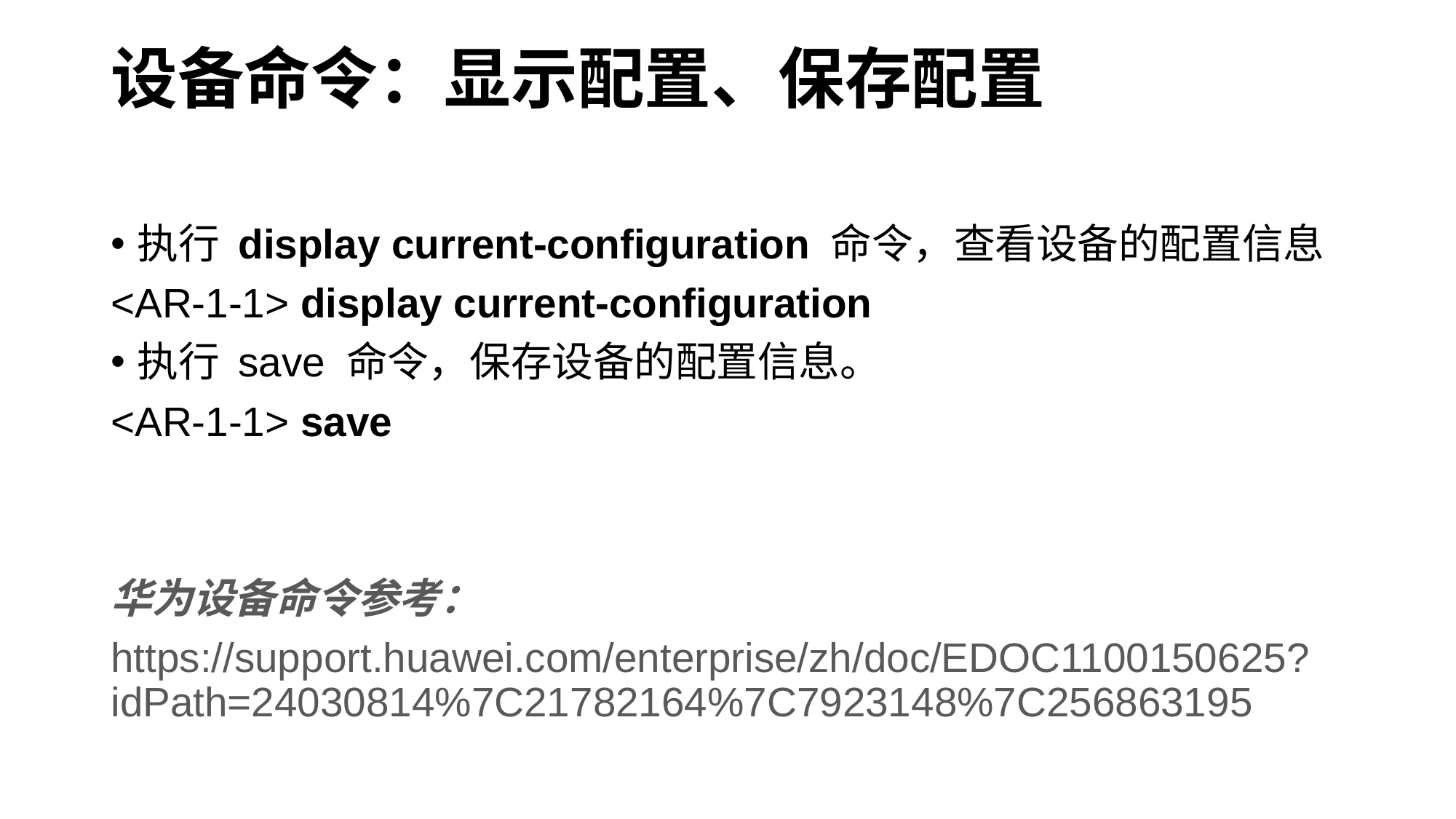

# 设备命令：显示配置、保存配置
执行 display current-configuration 命令，查看设备的配置信息
<AR-1-1> display current-configuration
执行 save 命令，保存设备的配置信息。
<AR-1-1> save

华为设备命令参考：
https://support.huawei.com/enterprise/zh/doc/EDOC1100150625?idPath=24030814%7C21782164%7C7923148%7C256863195